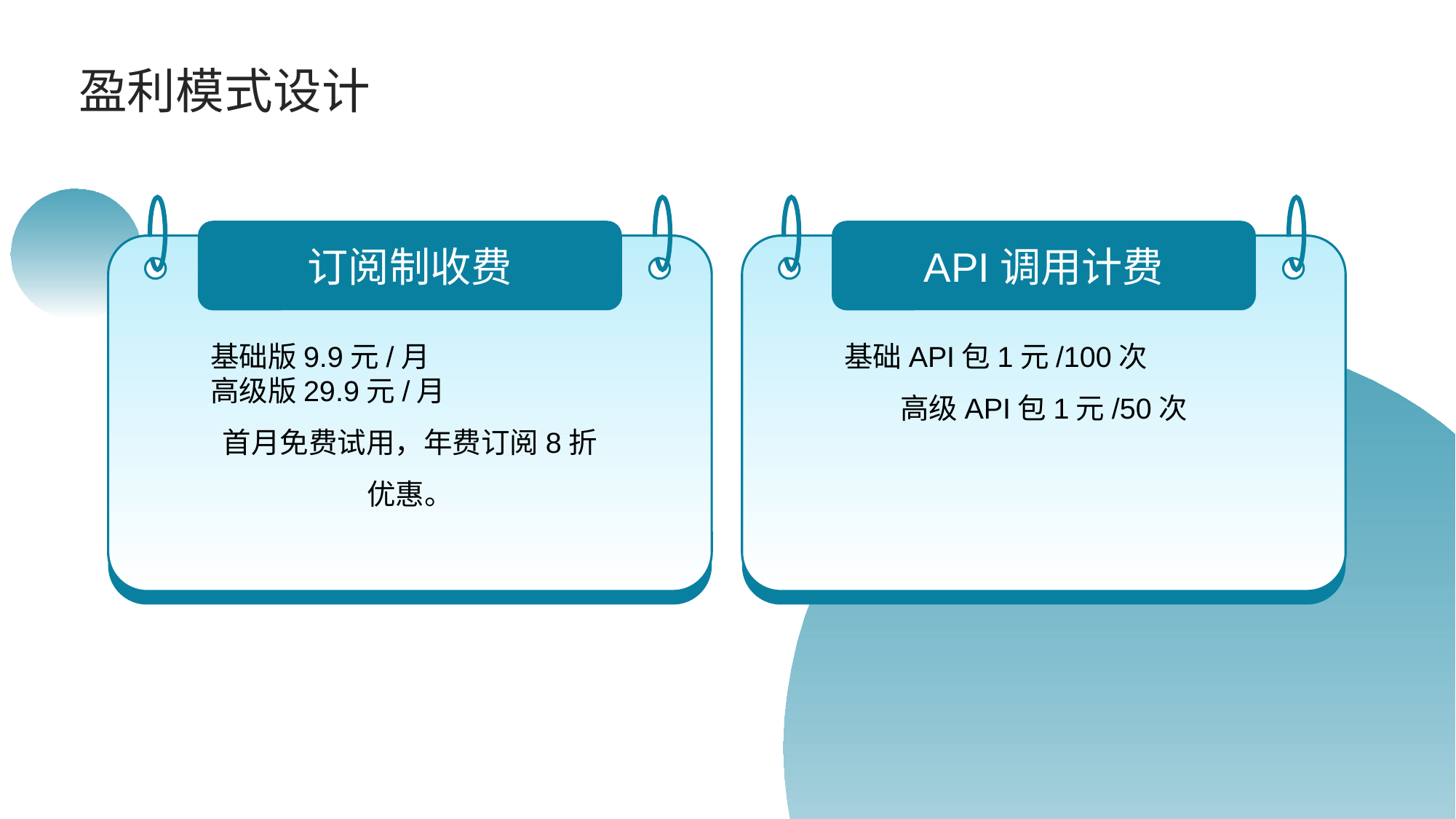

盈利模式设计

订阅制收费
API调用计费

基础版9.9元/月
高级版29.9元/月
首月免费试用，年费订阅8折优惠。

基础API包1元/100次
高级API包1元/50次